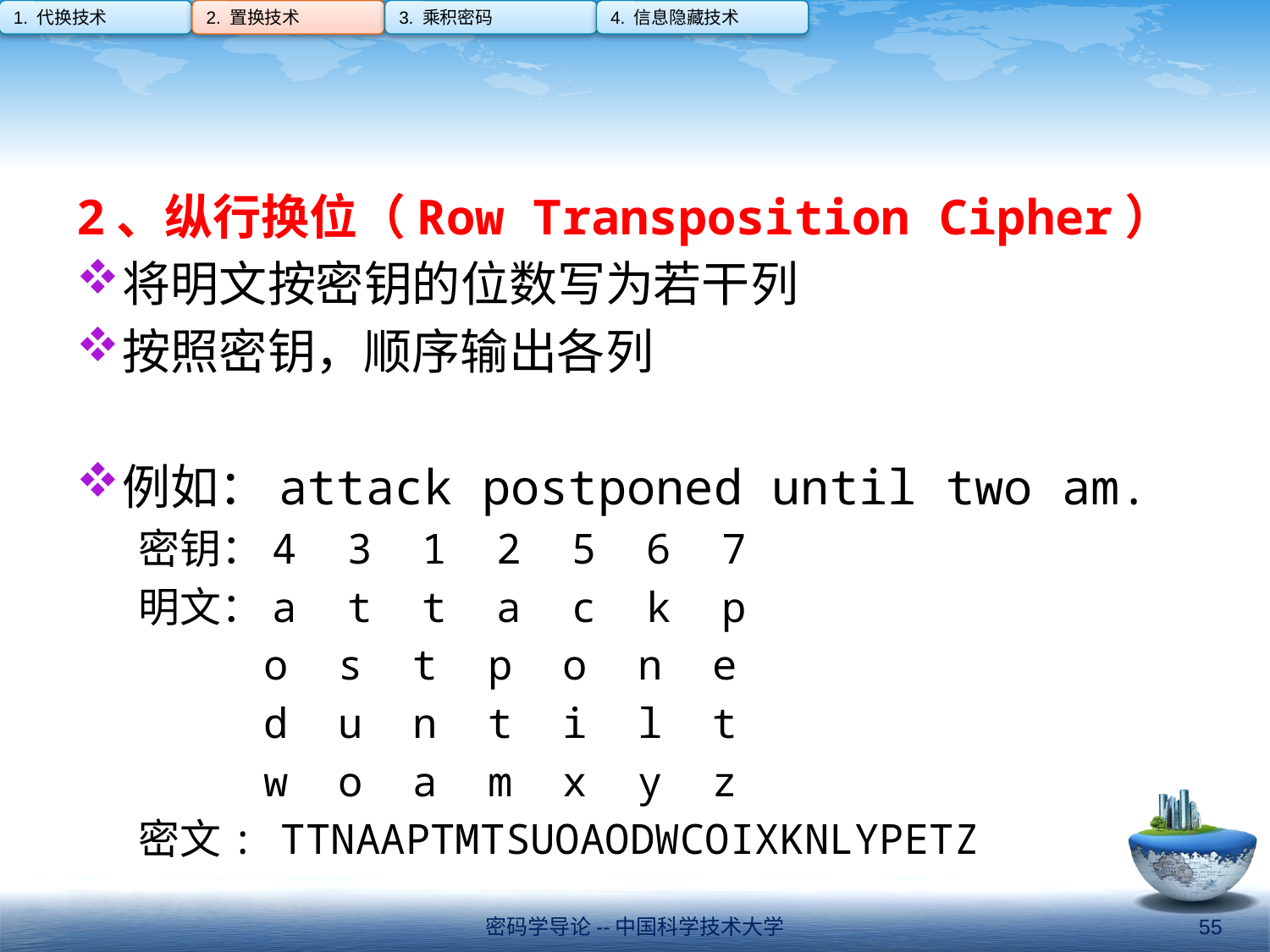

1. 代换技术
2. 置换技术
3. 乘积密码
4. 信息隐藏技术
#
2、纵行换位（Row Transposition Cipher）
将明文按密钥的位数写为若干列
按照密钥，顺序输出各列

例如：attack postponed until two am.
密钥：4  3  1  2  5  6  7
明文：a  t  t  a  c  k  p
o  s  t  p  o  n  e
d  u  n  t  i  l  t
w  o  a  m  x  y  z
密文: TTNAAPTMTSUOAODWCOIXKNLYPETZ

密码学导论--中国科学技术大学
55